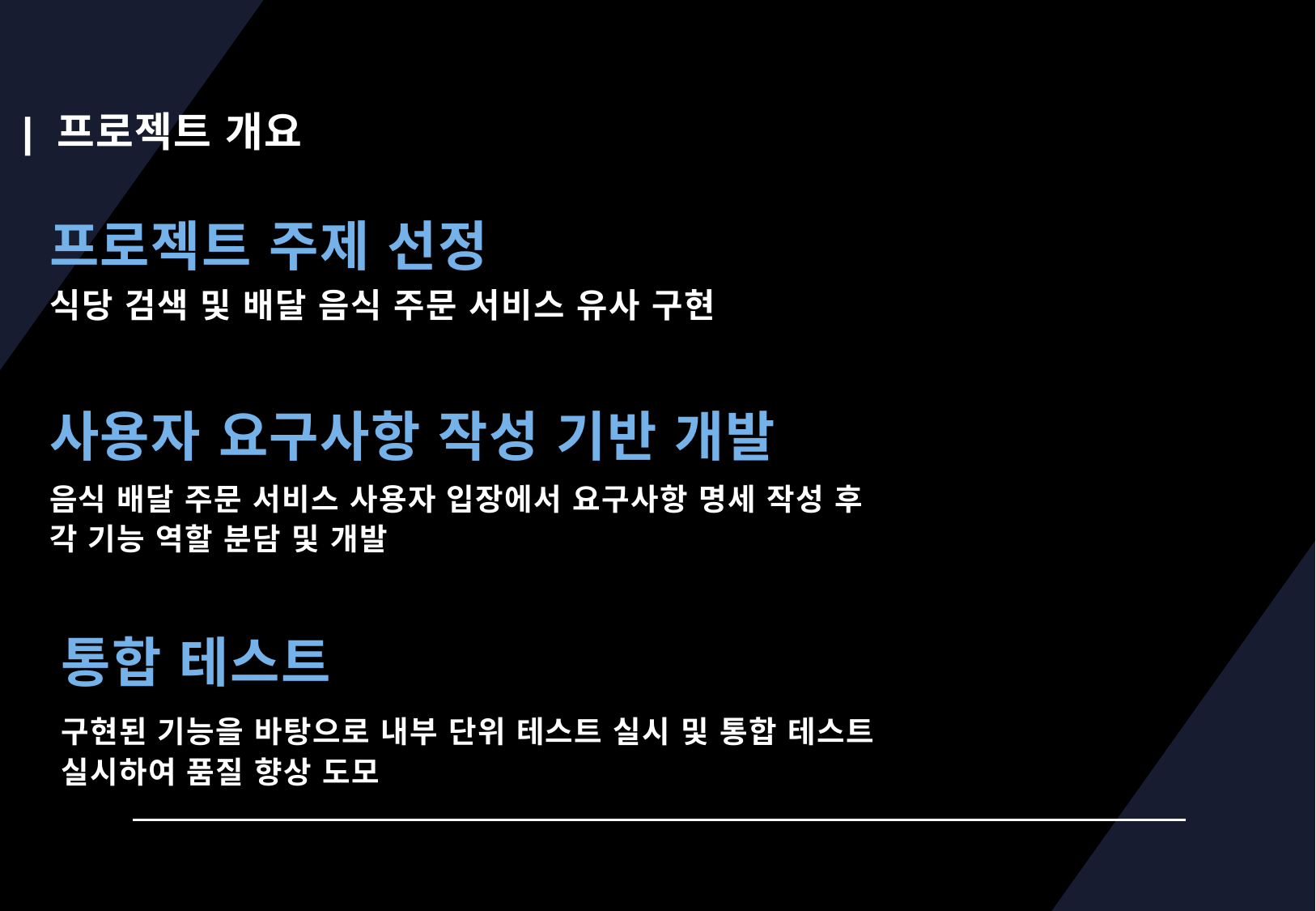

| 프로젝트 개요
프로젝트 주제 선정
식당 검색 및 배달 음식 주문 서비스 유사 구현
사용자 요구사항 작성 기반 개발
음식 배달 주문 서비스 사용자 입장에서 요구사항 명세 작성 후
각 기능 역할 분담 및 개발
통합 테스트
구현된 기능을 바탕으로 내부 단위 테스트 실시 및 통합 테스트 실시하여 품질 향상 도모